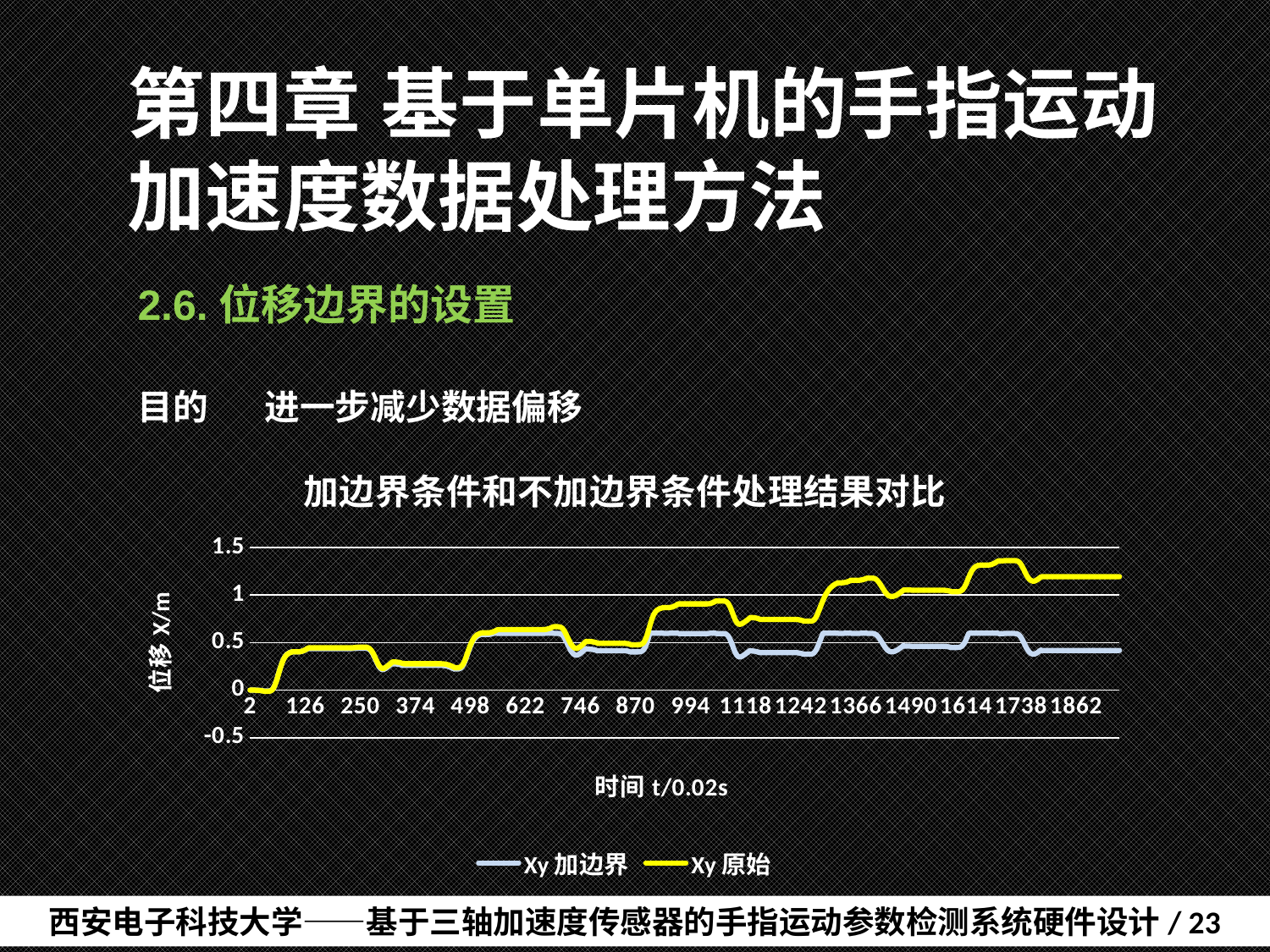

# 第四章	基于单片机的手指运动加速度数据处理方法
2.6.位移边界的设置

目的	进一步减少数据偏移

### Chart: 加边界条件和不加边界条件处理结果对比

| Category | Xy加边界 | Xy原始 |
|---|---|---|
西安电子科技大学——基于三轴加速度传感器的手指运动参数检测系统硬件设计/ 23